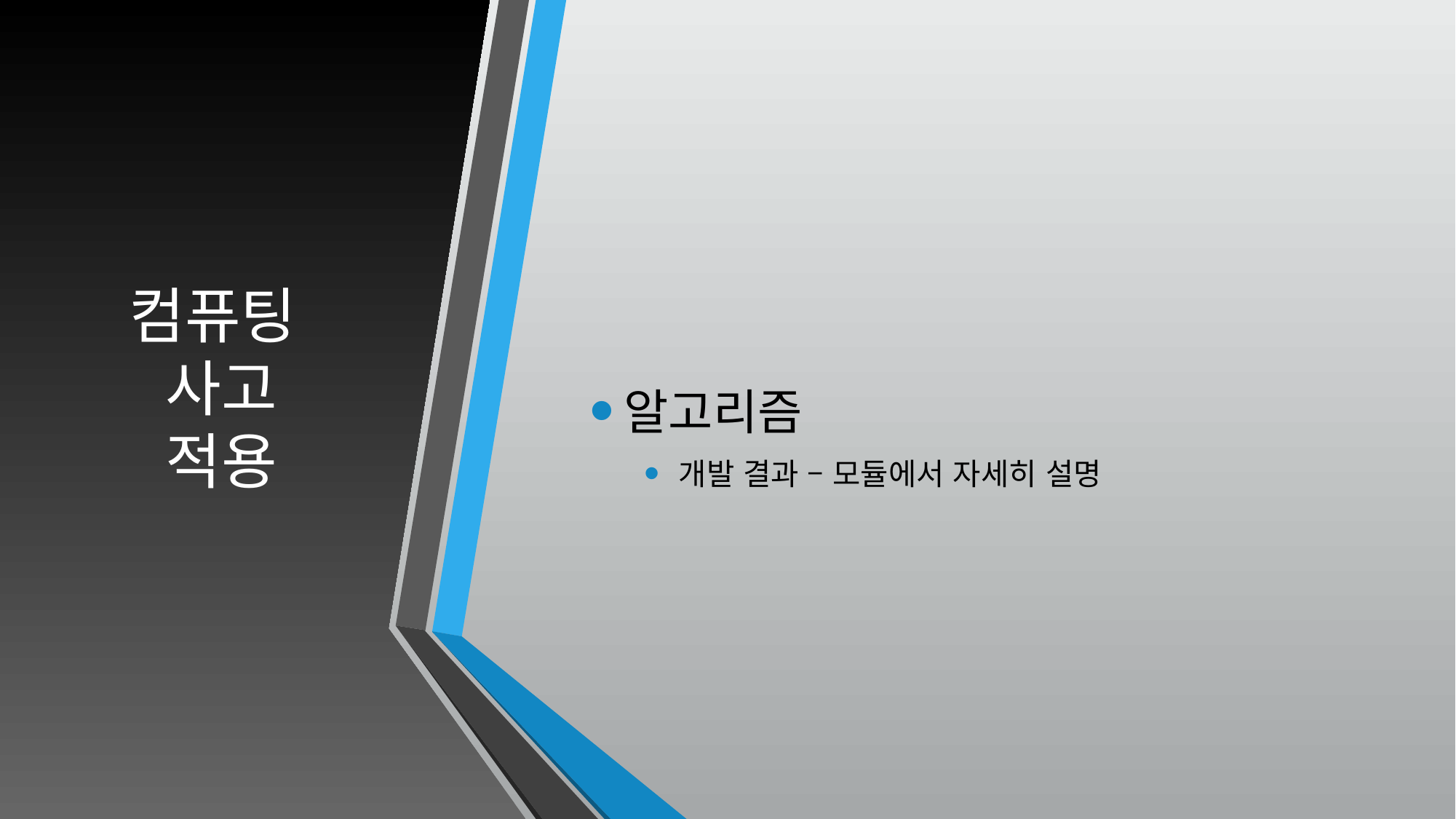

# 컴퓨팅 사고 적용

알고리즘
개발 결과 – 모듈에서 자세히 설명